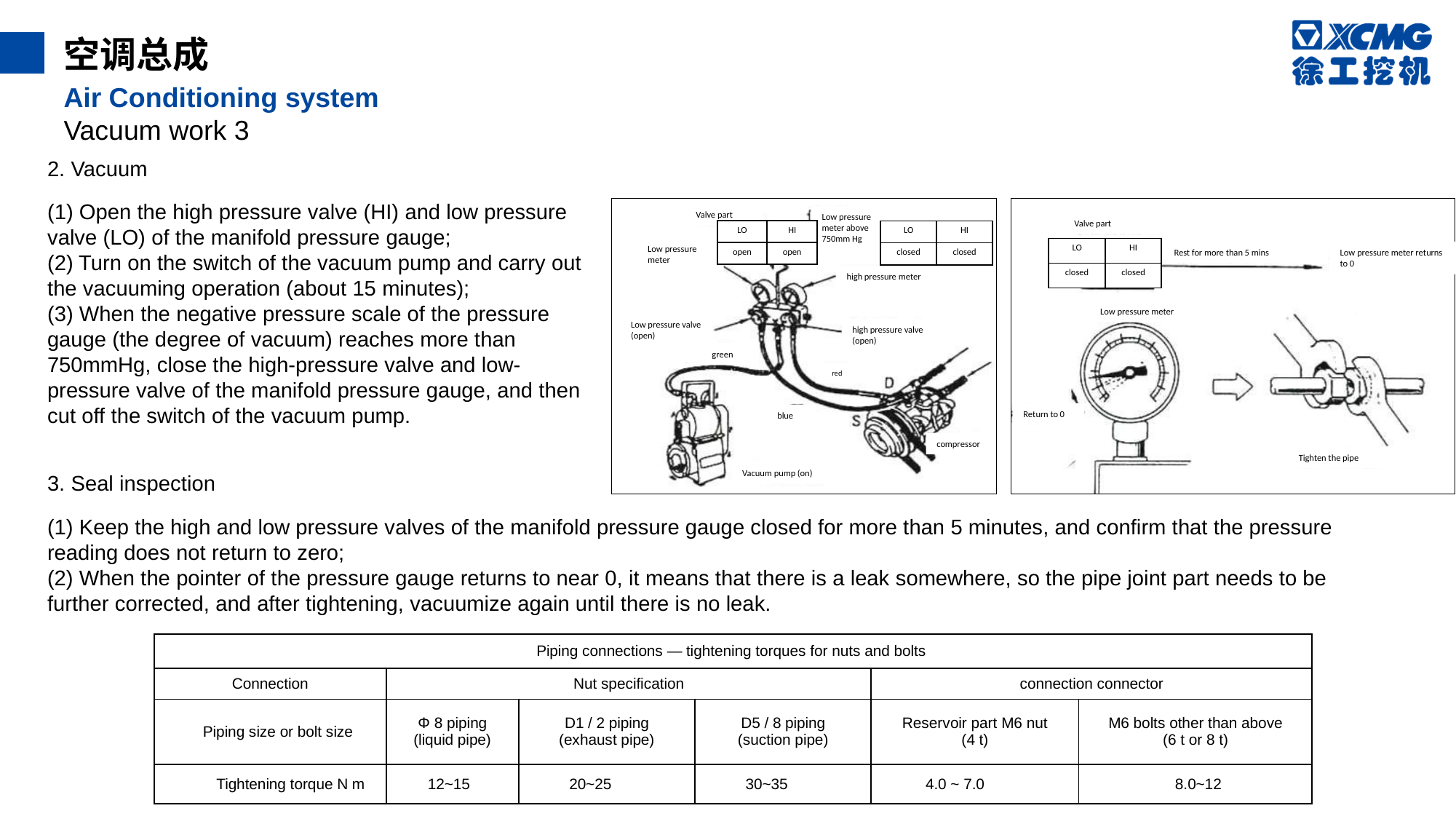

空调总成
Air Conditioning system
Vacuum work 3

2. Vacuum
(1) Open the high pressure valve (HI) and low pressure valve (LO) of the manifold pressure gauge;
(2) Turn on the switch of the vacuum pump and carry out the vacuuming operation (about 15 minutes);
(3) When the negative pressure scale of the pressure gauge (the degree of vacuum) reaches more than 750mmHg, close the high-pressure valve and low-pressure valve of the manifold pressure gauge, and then cut off the switch of the vacuum pump.

Valve part
Low pressure meter above 750mm Hg
Valve part
| LO | HI |
| --- | --- |
| open | open |
| LO | HI |
| --- | --- |
| closed | closed |
Low pressure meter
| LO | HI |
| --- | --- |
| closed | closed |
Rest for more than 5 mins
Low pressure meter returns to 0
high pressure meter
Low pressure meter
Low pressure valve (open)
high pressure valve (open)
green
red
Return to 0
blue
compressor
Tighten the pipe
Vacuum pump (on)
3. Seal inspection
(1) Keep the high and low pressure valves of the manifold pressure gauge closed for more than 5 minutes, and confirm that the pressure reading does not return to zero;
(2) When the pointer of the pressure gauge returns to near 0, it means that there is a leak somewhere, so the pipe joint part needs to be further corrected, and after tightening, vacuumize again until there is no leak.
| Piping connections — tightening torques for nuts and bolts |  |  |  |  |  |
| --- | --- | --- | --- | --- | --- |
| Connection | Nut specification |  |  | connection connector |  |
| Piping size or bolt size | Φ 8 piping (liquid pipe) | D1 / 2 piping (exhaust pipe) | D5 / 8 piping (suction pipe) | Reservoir part M6 nut (4 t) | M6 bolts other than above (6 t or 8 t) |
| Tightening torque N m | 12~15 | 20~25 | 30~35 | 4.0 ~ 7.0 | 8.0~12 |